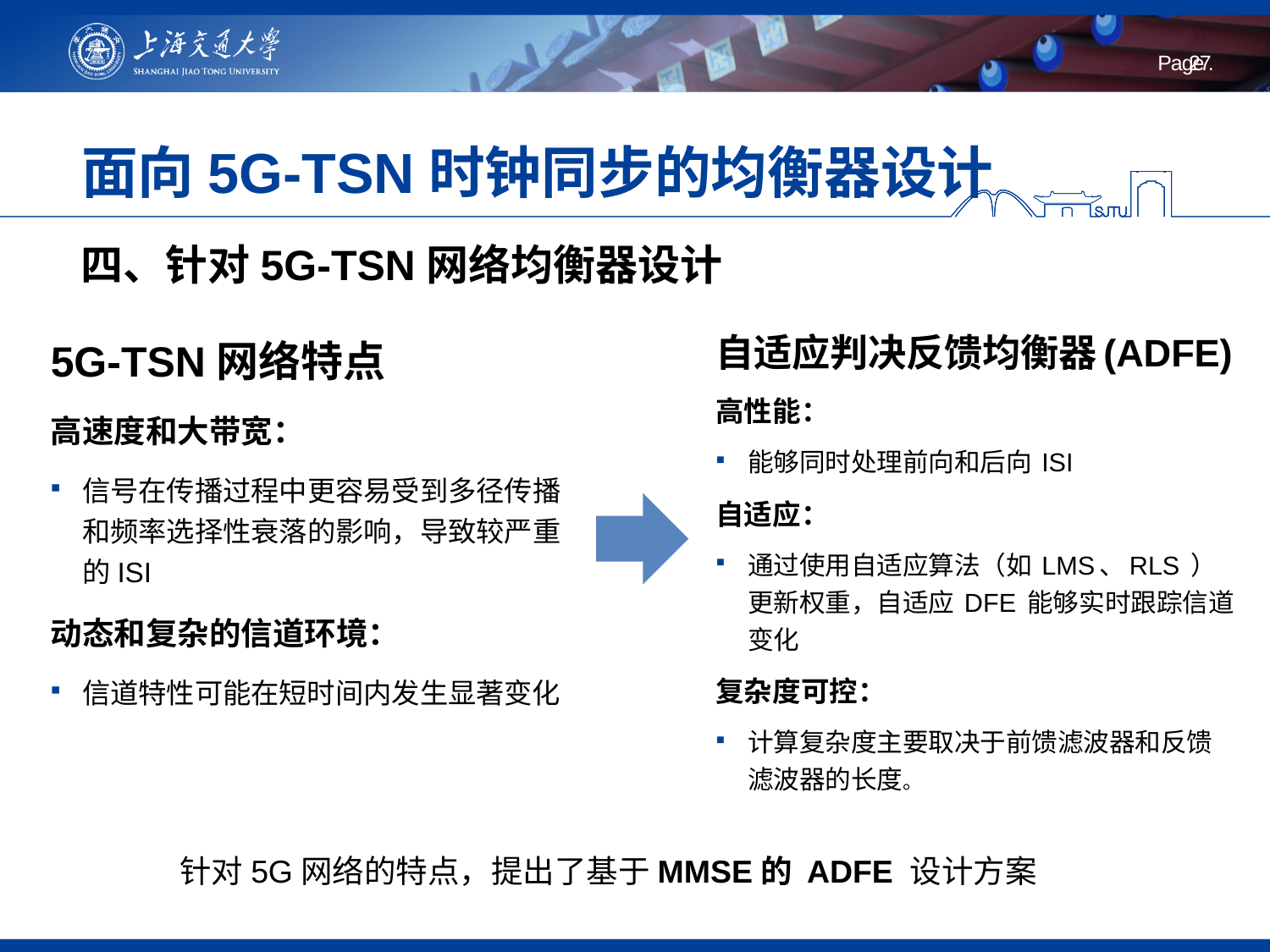

# 面向5G-TSN时钟同步的均衡器设计
四、针对5G-TSN网络均衡器设计
自适应判决反馈均衡器(ADFE)
高性能：
能够同时处理前向和后向 ISI
自适应：
通过使用自适应算法（如 LMS、RLS ）更新权重，自适应 DFE 能够实时跟踪信道变化
复杂度可控：
计算复杂度主要取决于前馈滤波器和反馈滤波器的长度。
5G-TSN网络特点
高速度和大带宽：
信号在传播过程中更容易受到多径传播和频率选择性衰落的影响，导致较严重的ISI
动态和复杂的信道环境：
信道特性可能在短时间内发生显著变化

针对5G网络的特点，提出了基于MMSE的 ADFE 设计方案